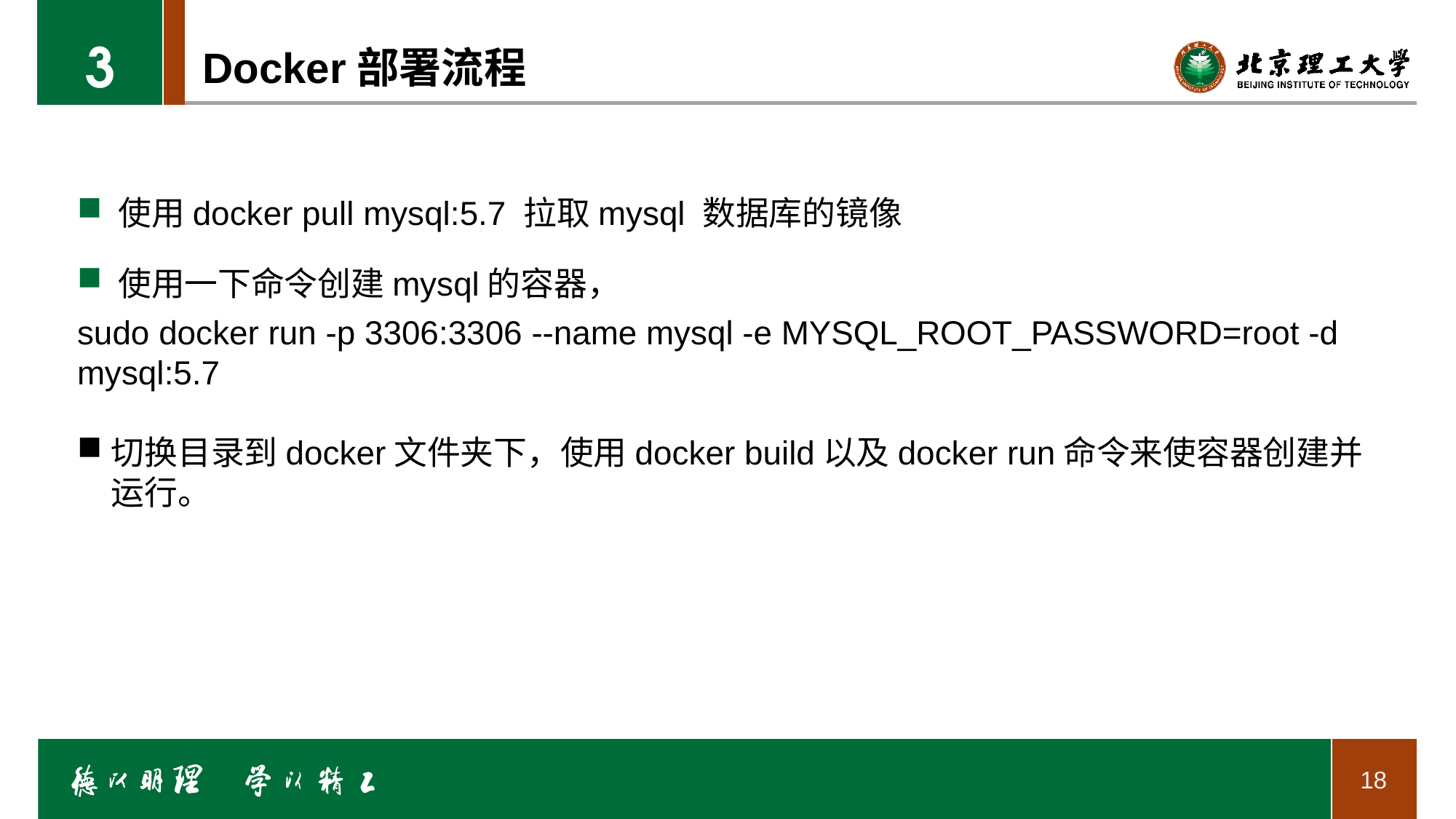

3
# Docker部署流程
使用docker pull mysql:5.7 拉取mysql 数据库的镜像
使用一下命令创建mysql的容器，
sudo docker run -p 3306:3306 --name mysql -e MYSQL_ROOT_PASSWORD=root -d mysql:5.7

切换目录到docker文件夹下，使用docker build以及docker run命令来使容器创建并运行。